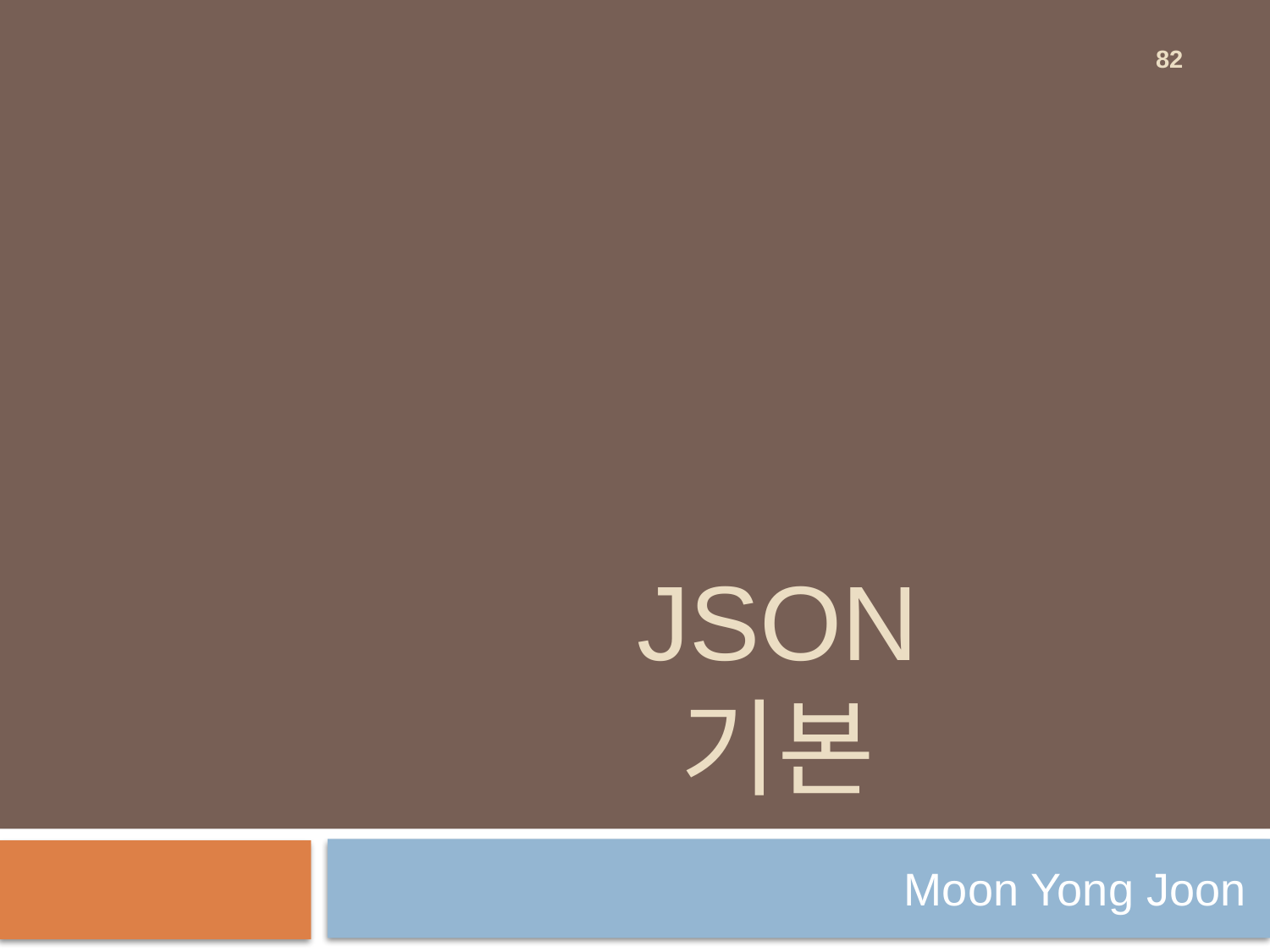

82
# Json 기본
Moon Yong Joon